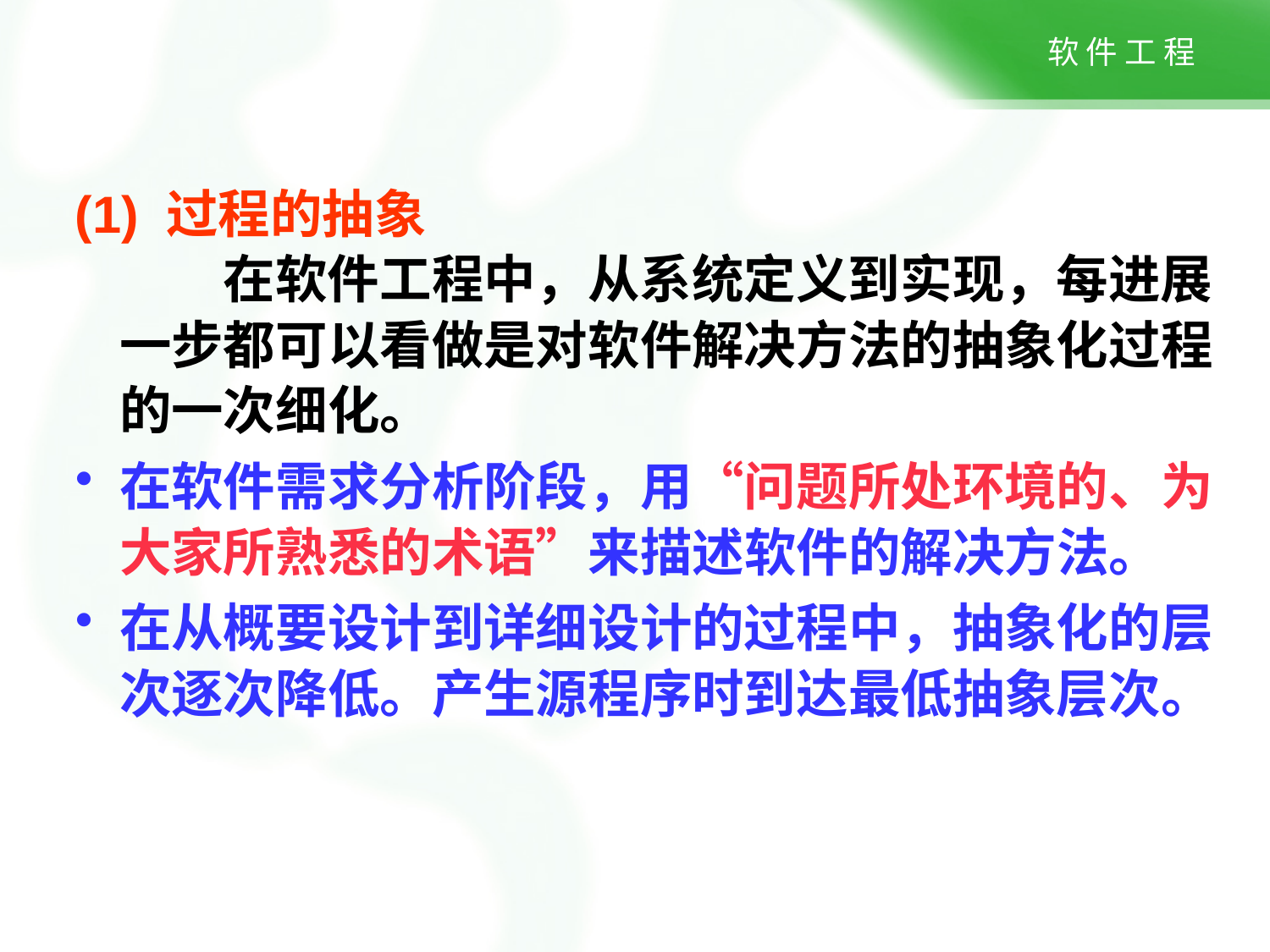

(1) 过程的抽象
　　在软件工程中，从系统定义到实现，每进展一步都可以看做是对软件解决方法的抽象化过程的一次细化。
在软件需求分析阶段，用“问题所处环境的、为大家所熟悉的术语”来描述软件的解决方法。
在从概要设计到详细设计的过程中，抽象化的层次逐次降低。产生源程序时到达最低抽象层次。